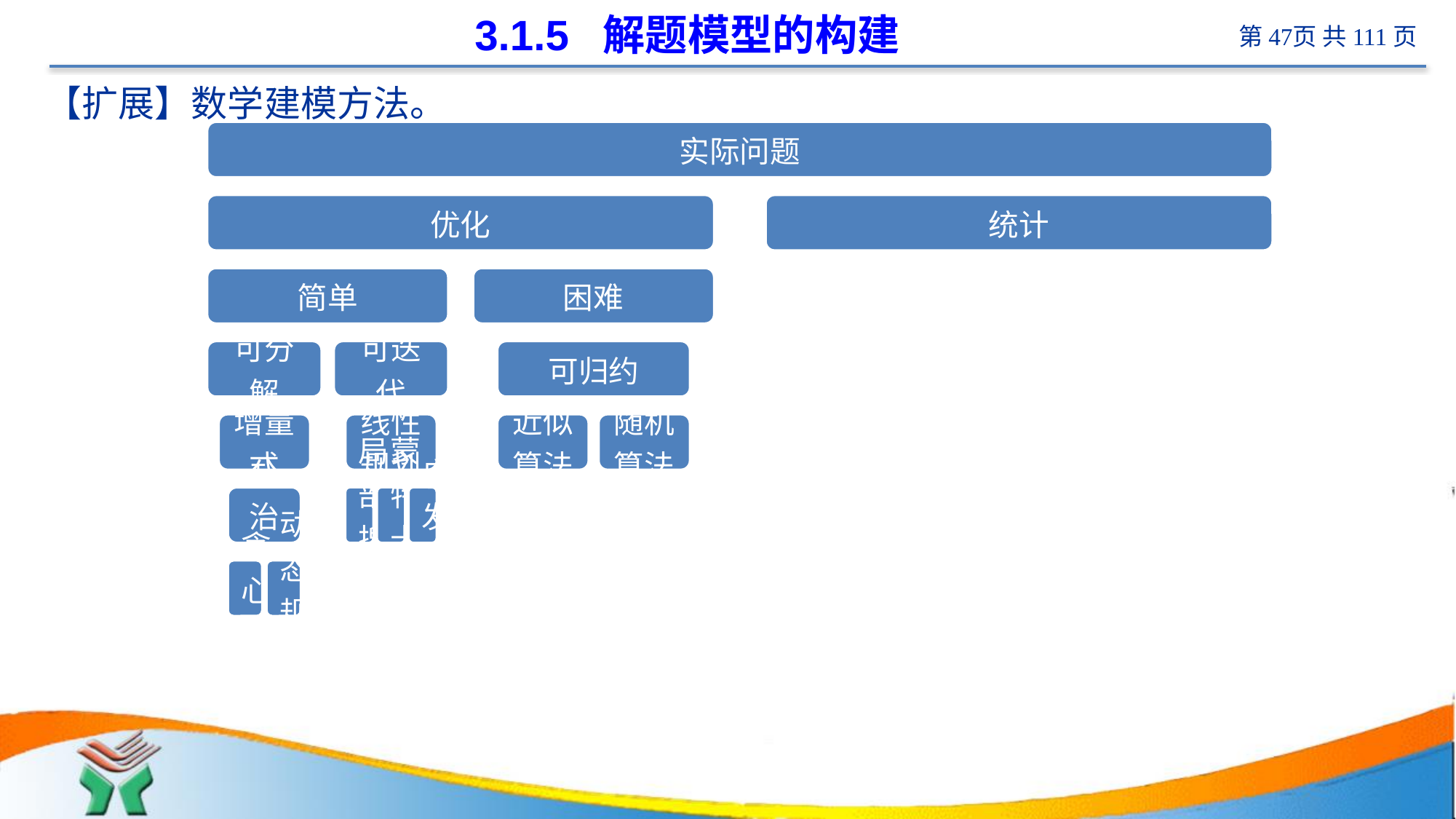

# 3.1.5  解题模型的构建
【扩展】数学建模方法。
实际问题
优化
简单
困难
统计
可分解
可归约
可迭代
增量式
近似算法
随机算法